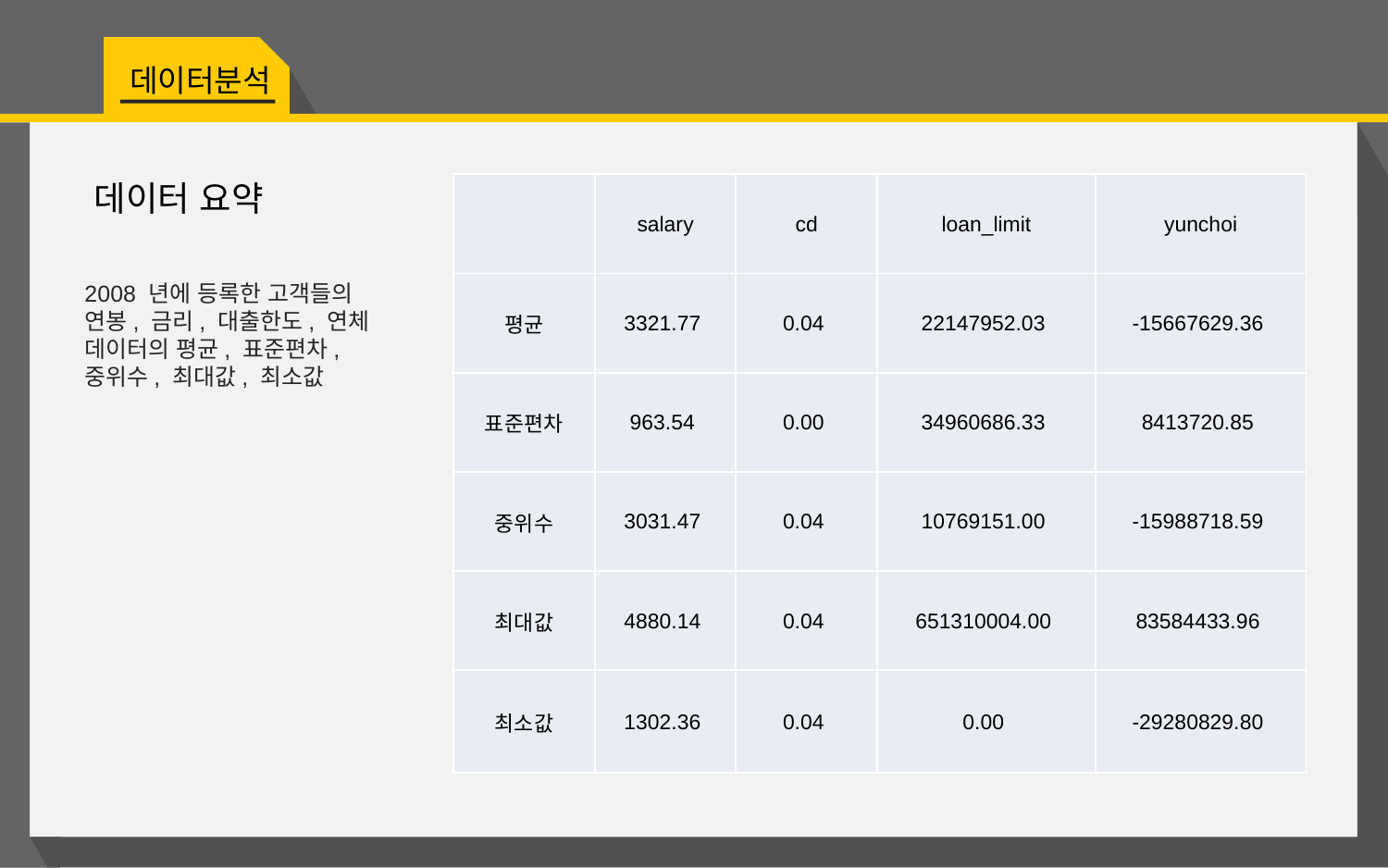

데이터분석
데이터 요약
|  | salary | cd | loan\_limit | yunchoi |
| --- | --- | --- | --- | --- |
| 평균 | 3321.77 | 0.04 | 22147952.03 | -15667629.36 |
| 표준편차 | 963.54 | 0.00 | 34960686.33 | 8413720.85 |
| 중위수 | 3031.47 | 0.04 | 10769151.00 | -15988718.59 |
| 최대값 | 4880.14 | 0.04 | 651310004.00 | 83584433.96 |
| 최소값 | 1302.36 | 0.04 | 0.00 | -29280829.80 |
2008 년에 등록한 고객들의 연봉, 금리, 대출한도, 연체 데이터의 평균, 표준편차, 중위수, 최대값, 최소값